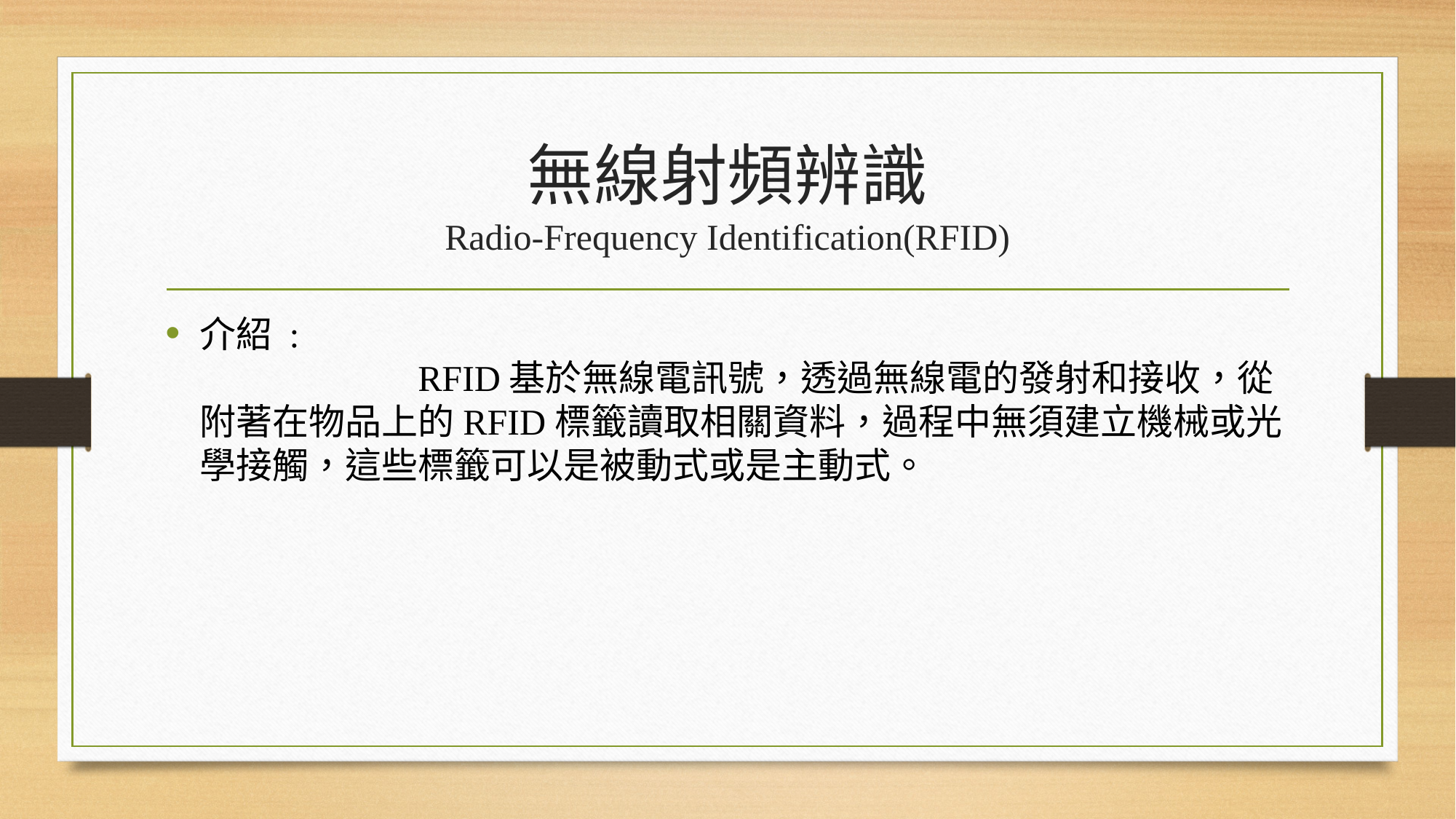

# 無線射頻辨識 Radio-Frequency Identification(RFID)
介紹 :
		RFID基於無線電訊號，透過無線電的發射和接收，從附著在物品上的RFID標籤讀取相關資料，過程中無須建立機械或光學接觸，這些標籤可以是被動式或是主動式。